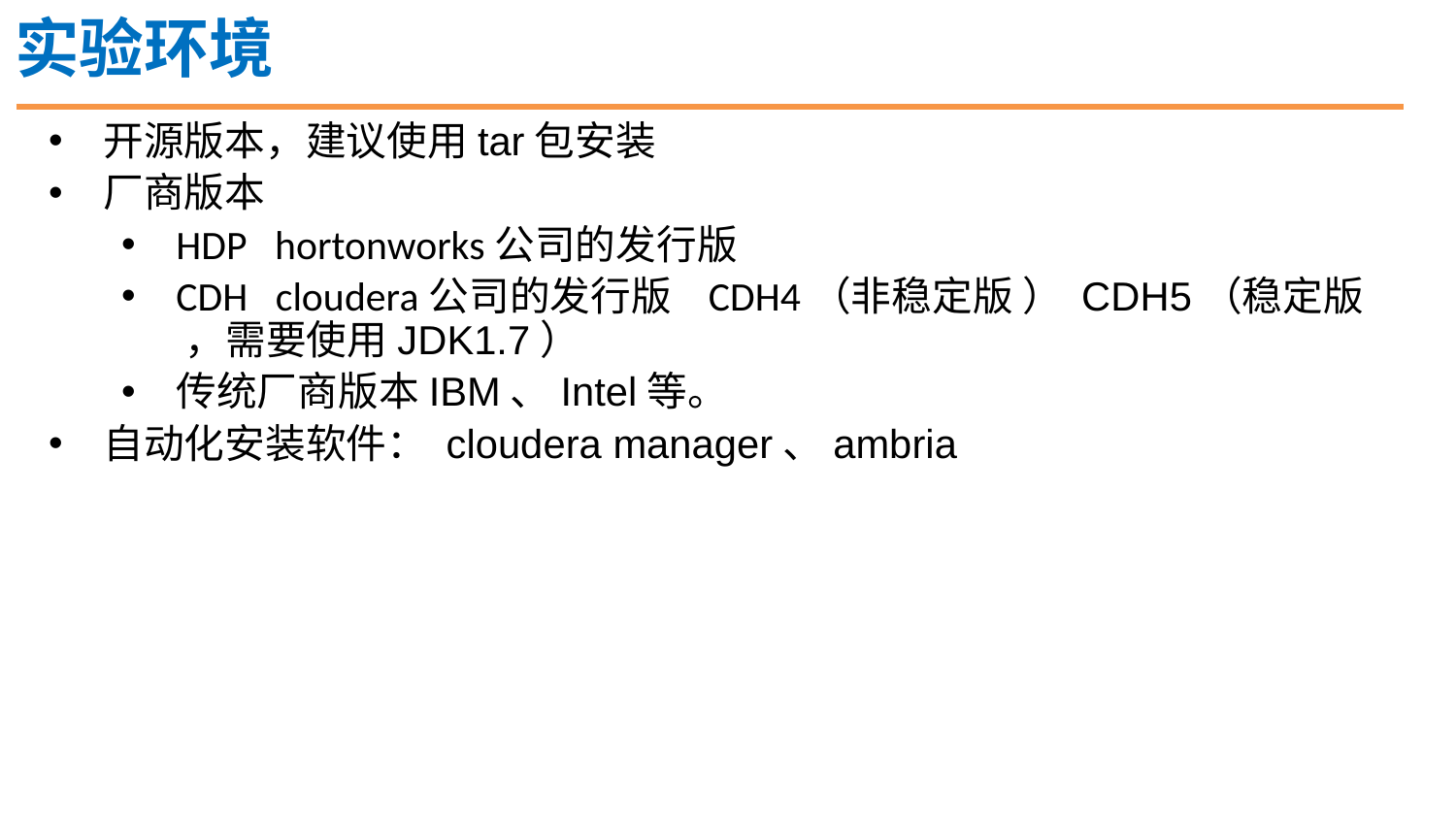

实验环境
开源版本，建议使用tar包安装
厂商版本
HDP   hortonworks公司的发行版
CDH   cloudera公司的发行版   CDH4（非稳定版 ） CDH5（稳定版 ，需要使用JDK1.7）
传统厂商版本IBM、Intel等。
自动化安装软件： cloudera manager、ambria